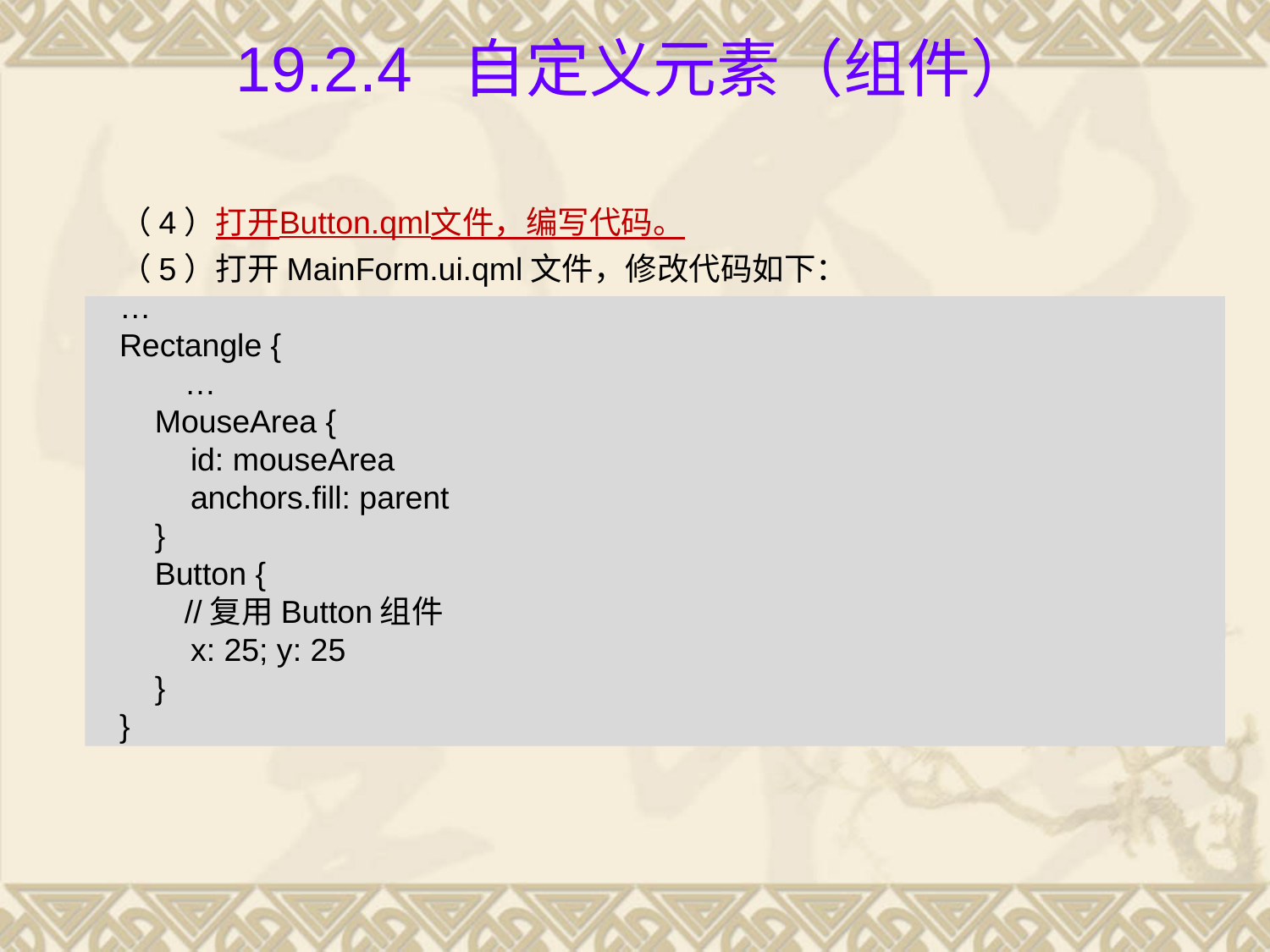

# 19.2.4  自定义元素（组件）
（4）打开Button.qml文件，编写代码。
（5）打开MainForm.ui.qml文件，修改代码如下：
…
Rectangle {
	…
    MouseArea {
        id: mouseArea
        anchors.fill: parent
    }
    Button {									//复用Button组件
        x: 25; y: 25
    }
}